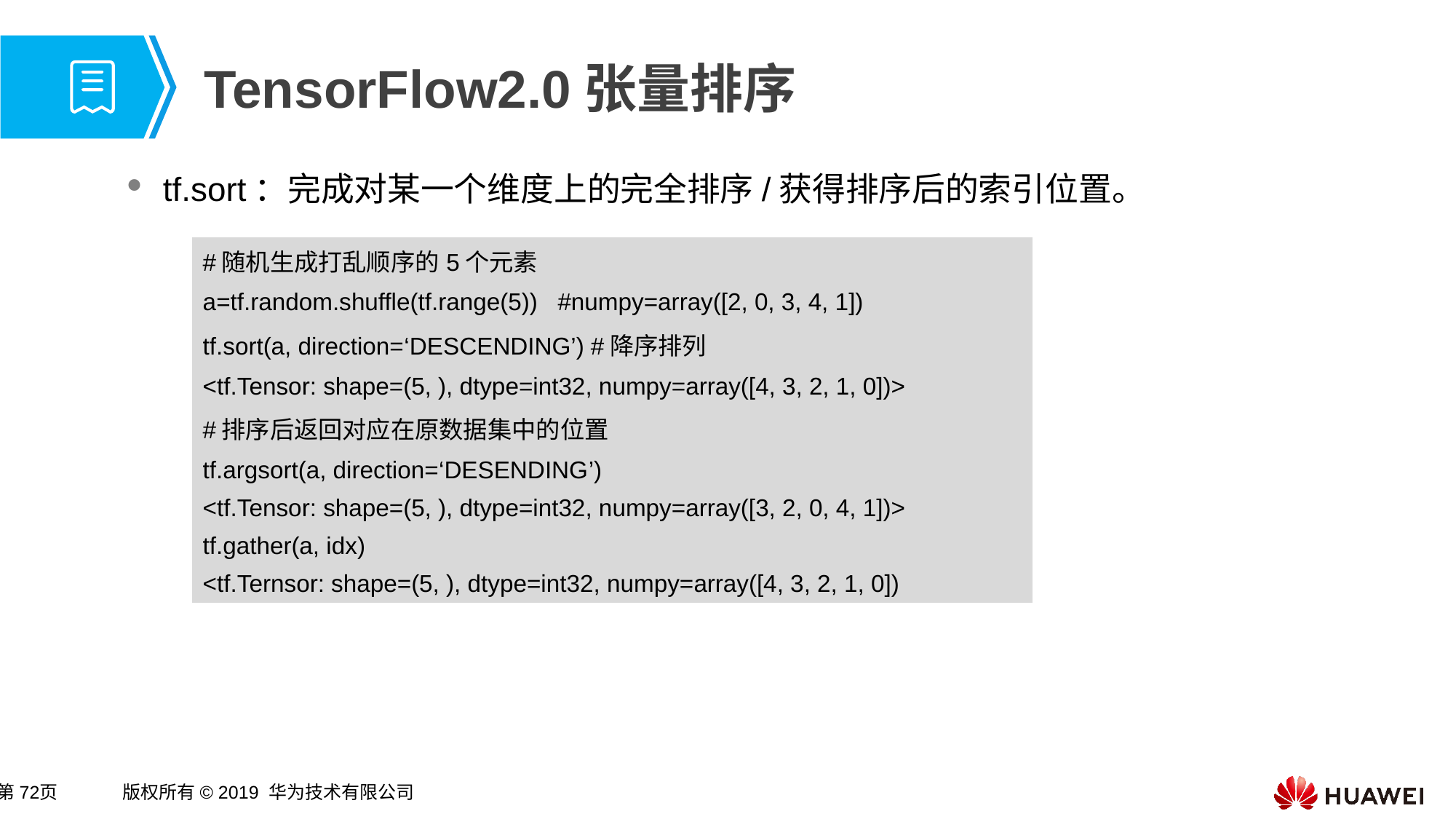

# TensorFlow2.0张量排序
tf.sort：完成对某一个维度上的完全排序/获得排序后的索引位置。

| #随机生成打乱顺序的5个元素 |
| --- |
| a=tf.random.shuffle(tf.range(5)) #numpy=array([2, 0, 3, 4, 1]) |
| tf.sort(a, direction=‘DESCENDING’) #降序排列 |
| <tf.Tensor: shape=(5, ), dtype=int32, numpy=array([4, 3, 2, 1, 0])> |
| #排序后返回对应在原数据集中的位置 |
| tf.argsort(a, direction=‘DESENDING’) |
| <tf.Tensor: shape=(5, ), dtype=int32, numpy=array([3, 2, 0, 4, 1])> |
| tf.gather(a, idx) |
| <tf.Ternsor: shape=(5, ), dtype=int32, numpy=array([4, 3, 2, 1, 0]) |